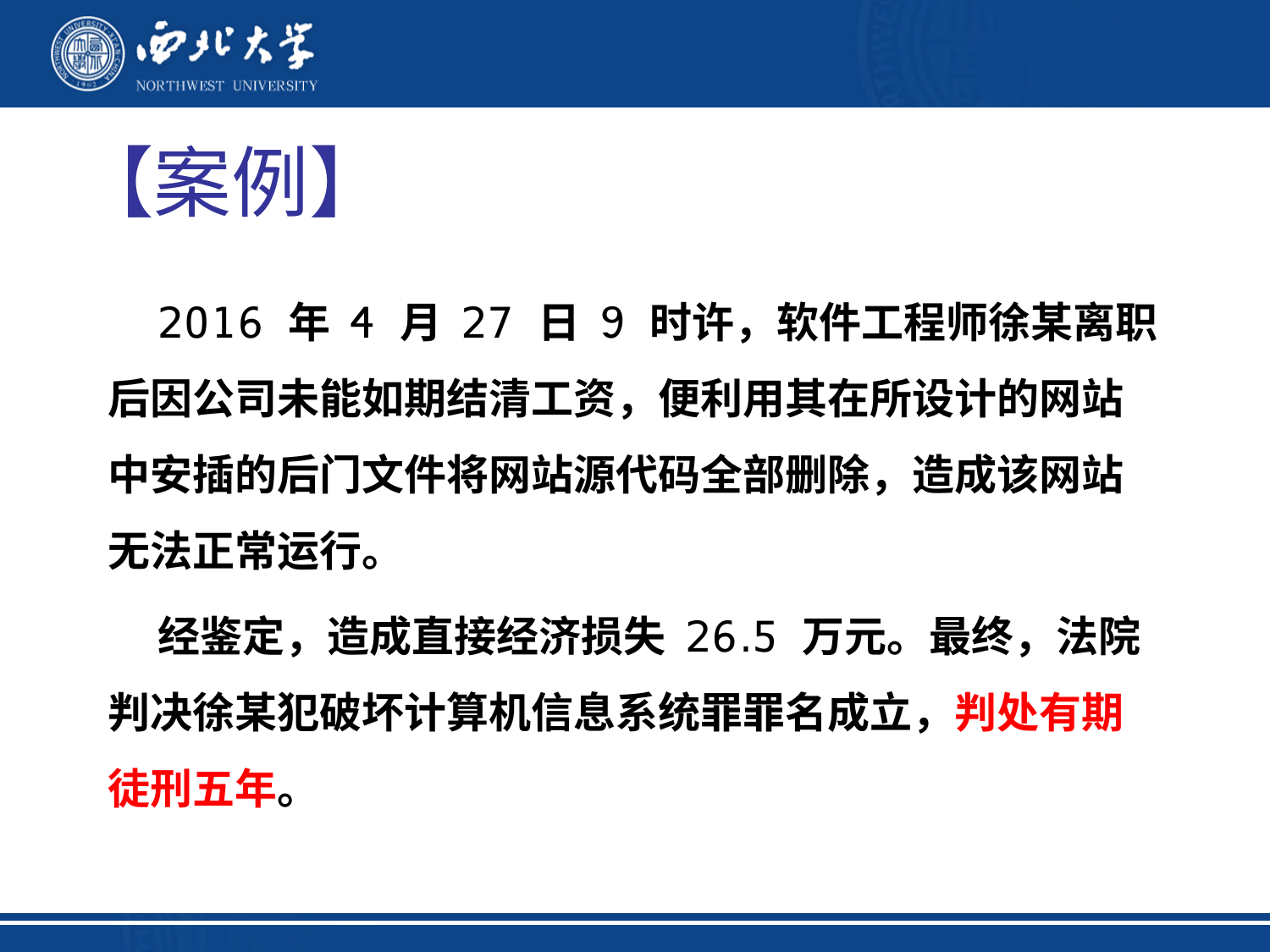

# 【案例】
2016 年 4 月 27 日 9 时许，软件工程师徐某离职后因公司未能如期结清工资，便利用其在所设计的网站中安插的后门文件将网站源代码全部删除，造成该网站无法正常运行。
经鉴定，造成直接经济损失 26.5 万元。最终，法院判决徐某犯破坏计算机信息系统罪罪名成立，判处有期徒刑五年。